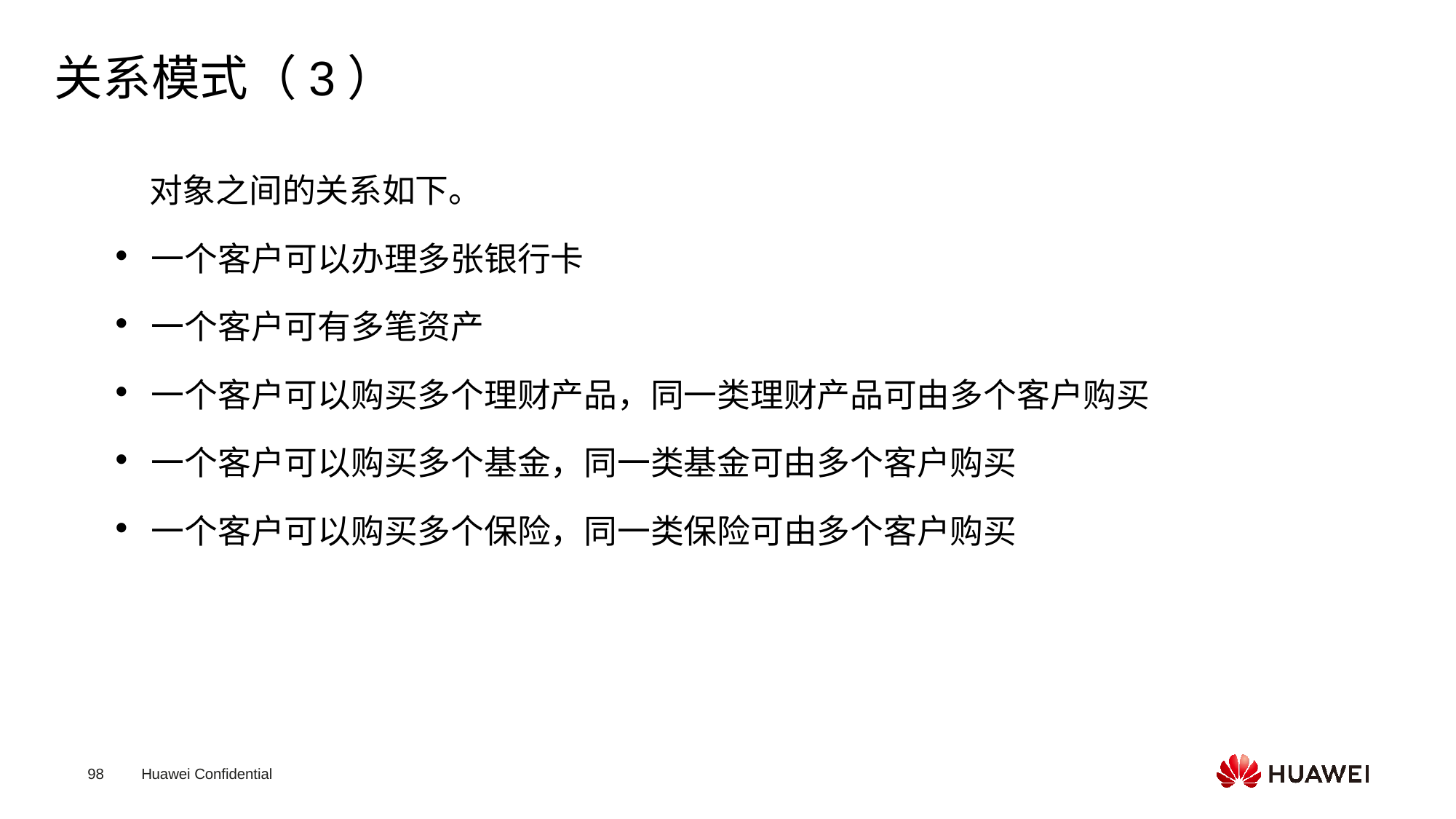

# 关系模式（3）
    对象之间的关系如下。
一个客户可以办理多张银行卡
一个客户可有多笔资产
一个客户可以购买多个理财产品，同一类理财产品可由多个客户购买
一个客户可以购买多个基金，同一类基金可由多个客户购买
一个客户可以购买多个保险，同一类保险可由多个客户购买
Text
Text
Text
Text
Text
Text
Text
Text
Text
Text
Text
Text
Text
Text
Text
Text
Text
Text
Text
Text
Text
Text
Text
Text
Text
Text
Text
Text
Text
Text
Text
Text
Text
Text
Text
Text
Text
Text
Text
Text
Text
Text
Text
Text
Text
Text